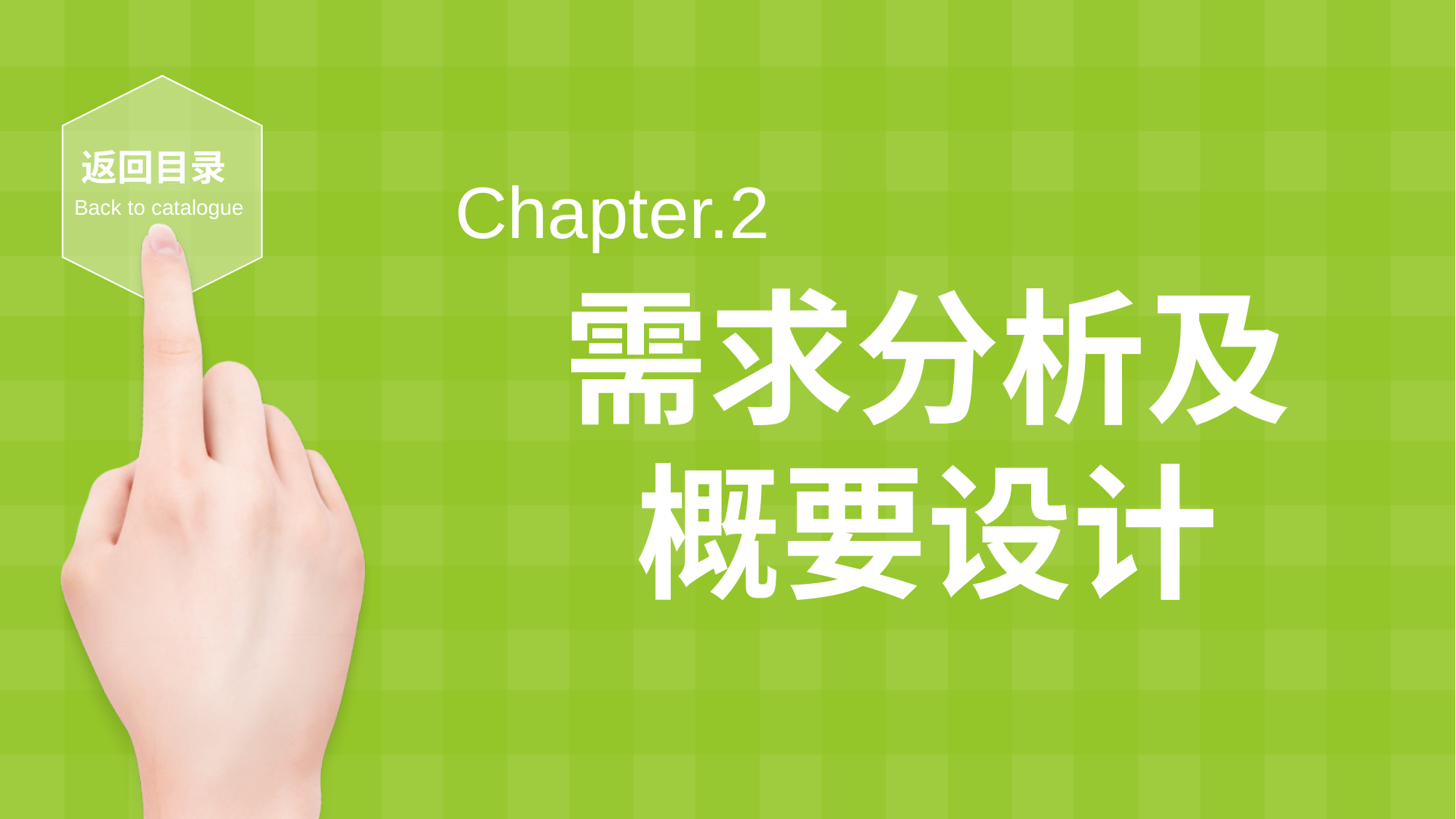

返回目录
Back to catalogue
Chapter.2
需求分析及
概要设计